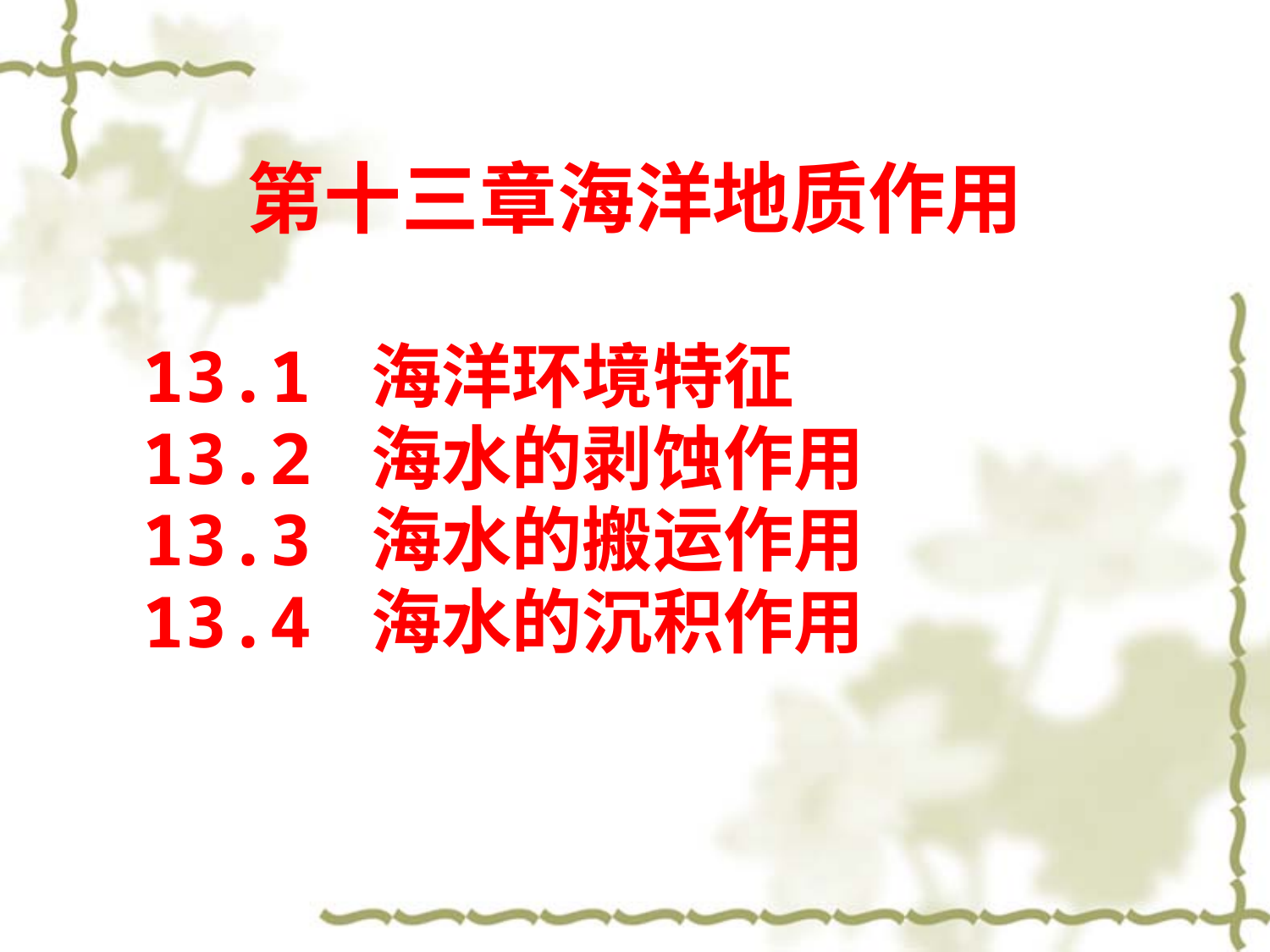

# 第十三章海洋地质作用
13.1 海洋环境特征
13.2 海水的剥蚀作用
13.3 海水的搬运作用
13.4 海水的沉积作用